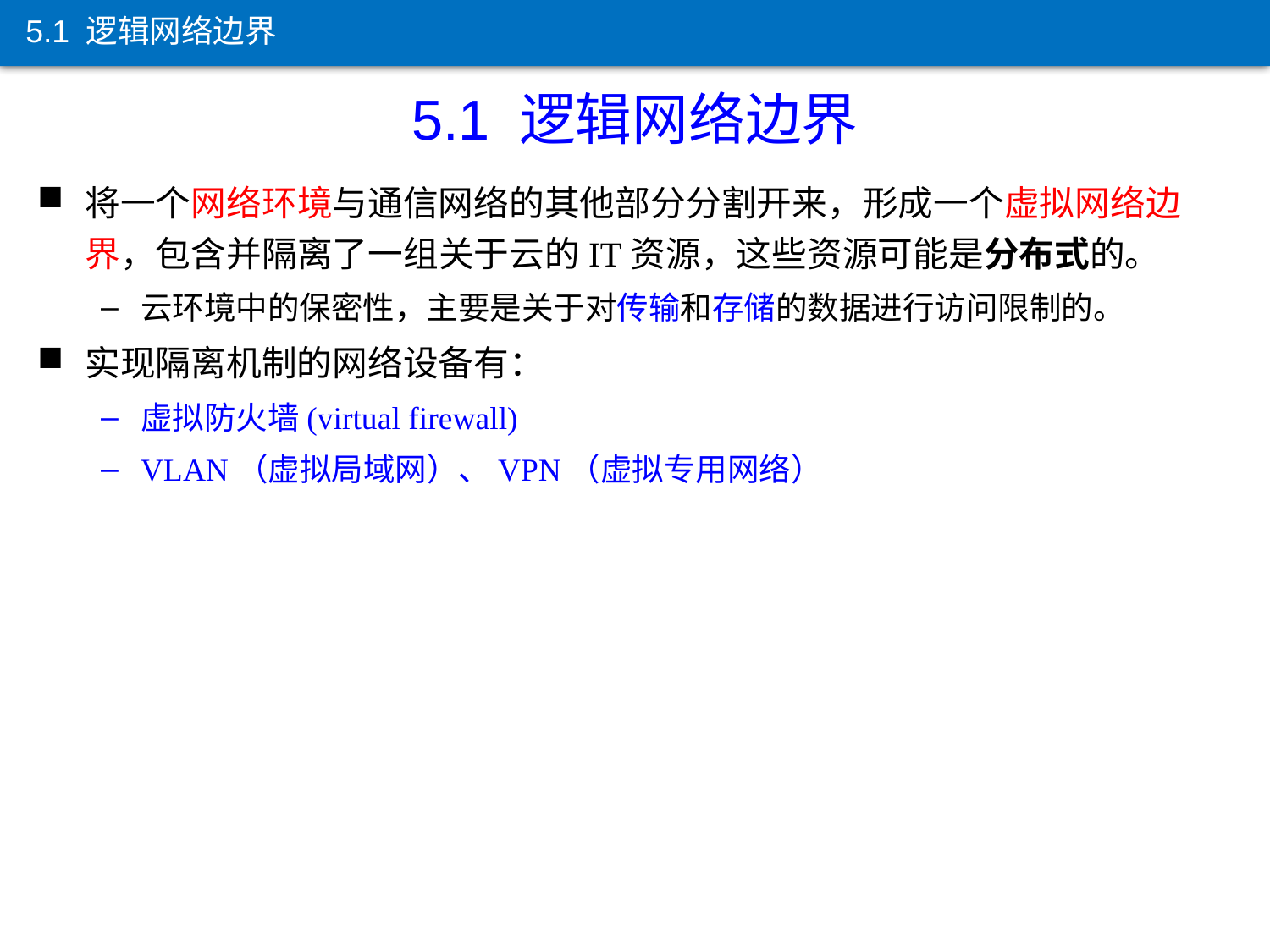

5.1 逻辑网络边界
5.1 逻辑网络边界
将一个网络环境与通信网络的其他部分分割开来，形成一个虚拟网络边界，包含并隔离了一组关于云的IT资源，这些资源可能是分布式的。
云环境中的保密性，主要是关于对传输和存储的数据进行访问限制的。
实现隔离机制的网络设备有：
虚拟防火墙(virtual firewall)
VLAN（虚拟局域网）、VPN（虚拟专用网络）
6